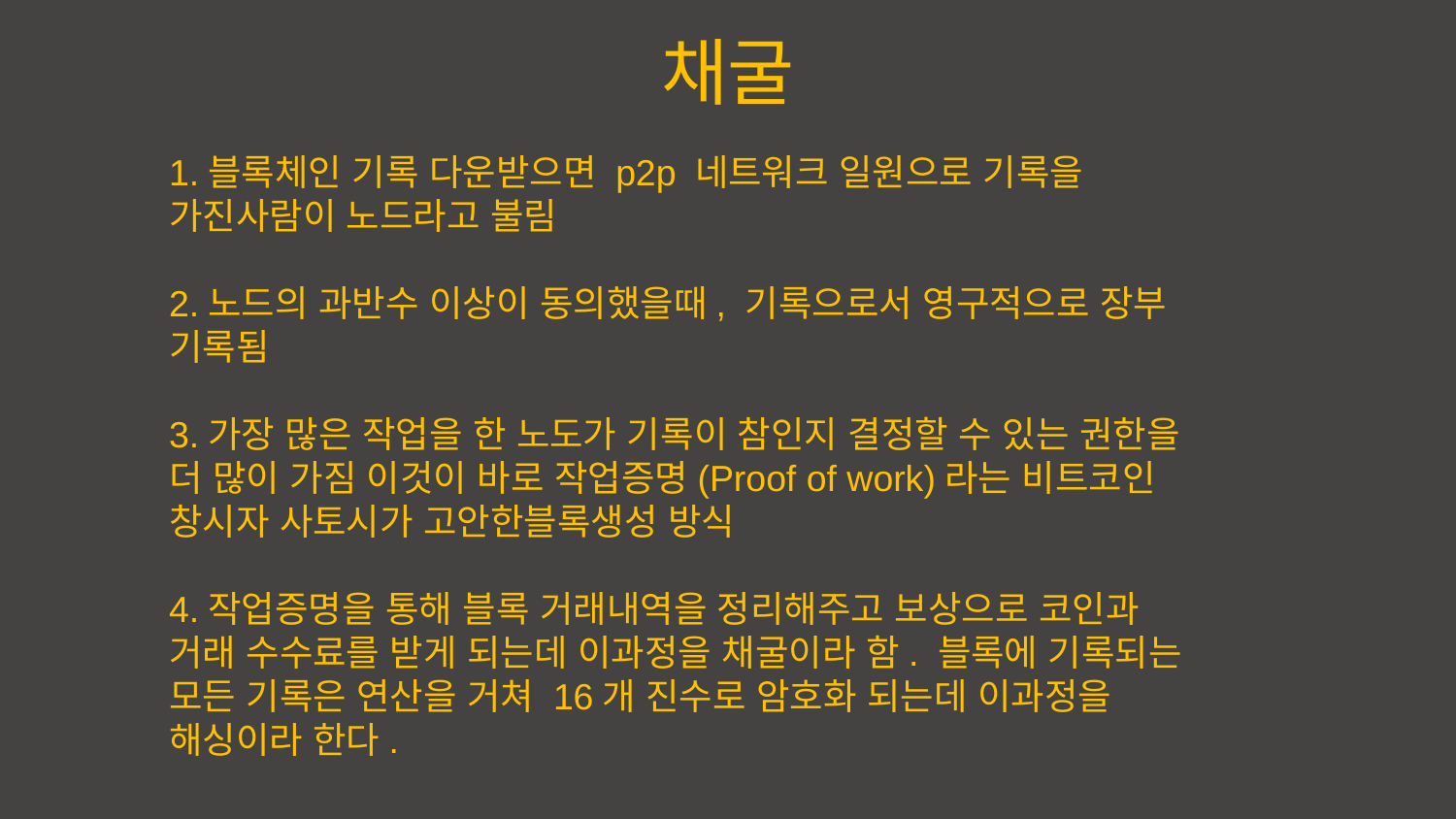

채굴
1.블록체인 기록 다운받으면 p2p 네트워크 일원으로 기록을 가진사람이 노드라고 불림

2.노드의 과반수 이상이 동의했을때, 기록으로서 영구적으로 장부 기록됨

3.가장 많은 작업을 한 노도가 기록이 참인지 결정할 수 있는 권한을 더 많이 가짐 이것이 바로 작업증명(Proof of work)라는 비트코인 창시자 사토시가 고안한블록생성 방식

4.작업증명을 통해 블록 거래내역을 정리해주고 보상으로 코인과 거래 수수료를 받게 되는데 이과정을 채굴이라 함. 블록에 기록되는 모든 기록은 연산을 거쳐 16개 진수로 암호화 되는데 이과정을 해싱이라 한다.